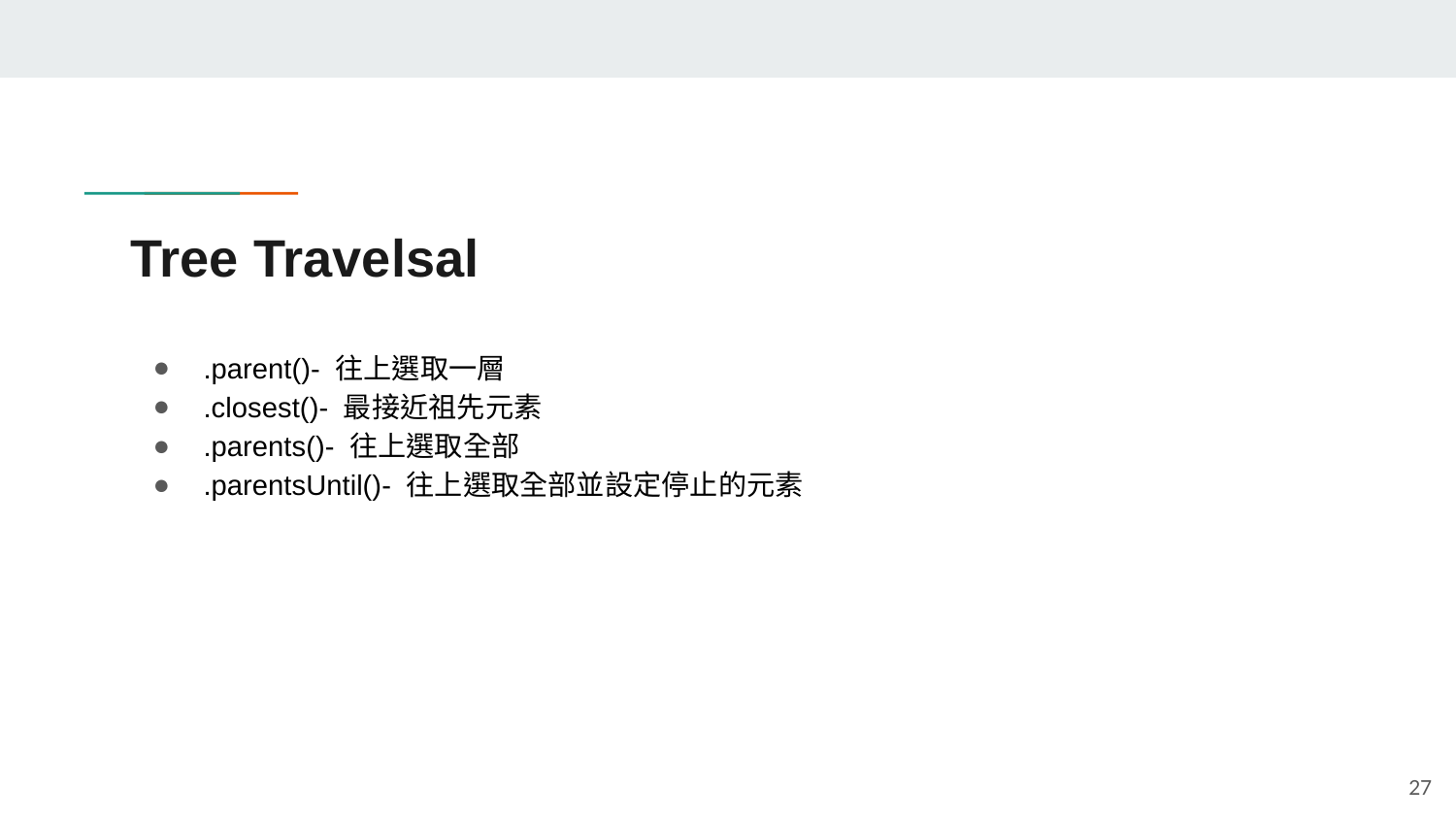

# Tree Travelsal
.parent()- 往上選取一層
.closest()- 最接近祖先元素
.parents()- 往上選取全部
.parentsUntil()- 往上選取全部並設定停止的元素

27